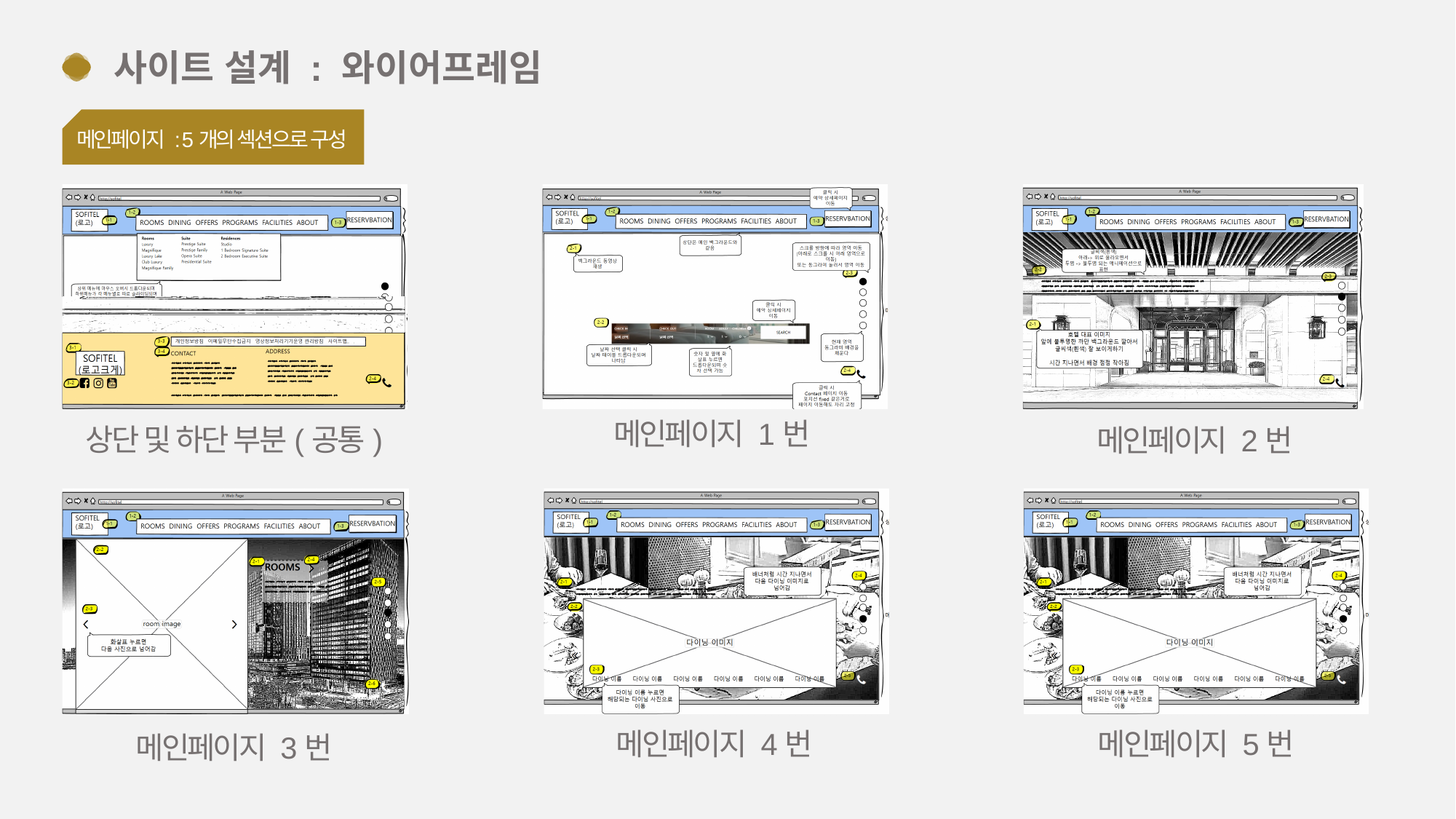

사이트 설계 : 와이어프레임

메인페이지 : 5개의 섹션으로 구성

메인페이지 1번
상단 및 하단 부분(공통)
메인페이지 2번

메인페이지 4번
메인페이지 5번
메인페이지 3번